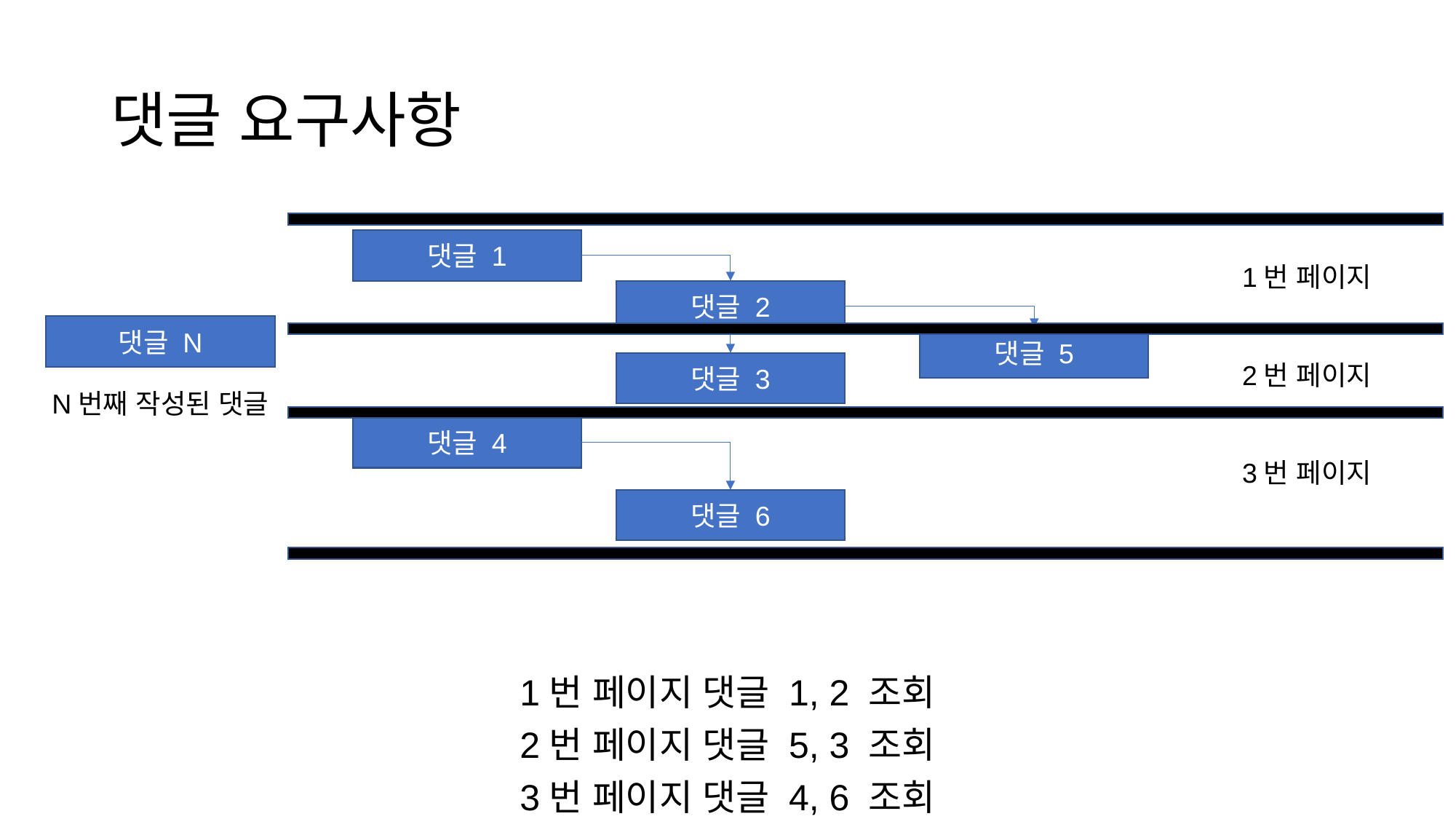

# 댓글 요구사항

댓글 1
1번 페이지
댓글 2
댓글 N

댓글 5
2번 페이지
댓글 3
N번째 작성된 댓글

댓글 4
3번 페이지
댓글 6

1번 페이지 댓글 1, 2 조회
2번 페이지 댓글 5, 3 조회
3번 페이지 댓글 4, 6 조회